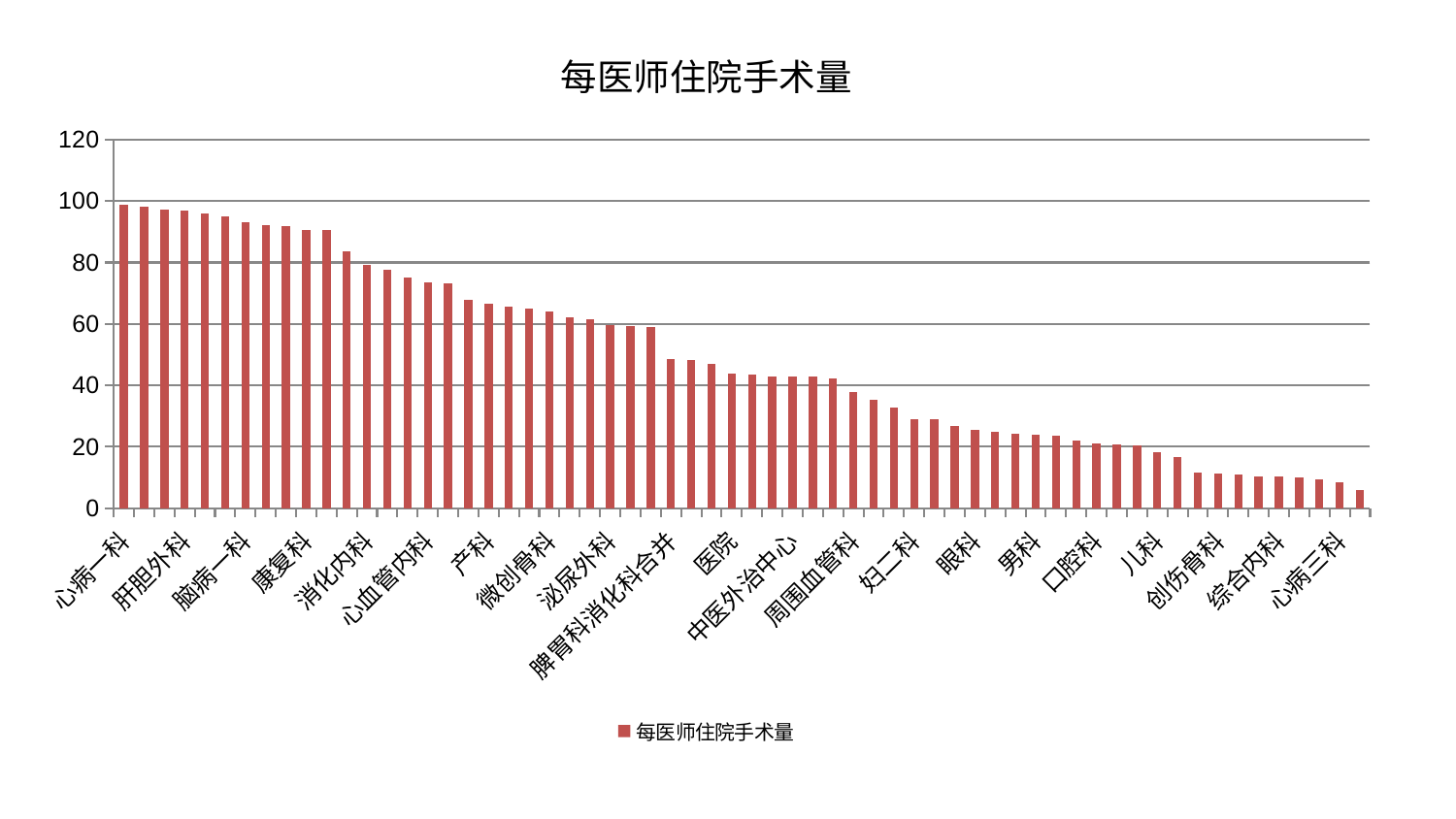

### Chart: 每医师住院手术量

| Category | 每医师住院手术量 |
|---|---|
| 心病一科 | 98.76188791902469 |
| 血液科 | 98.13139035070361 |
| 肝病科 | 97.1784766893467 |
| 肝胆外科 | 96.98690802820774 |
| 胸外科 | 95.81717242850642 |
| 内分泌科 | 95.17306010935651 |
| 脑病一科 | 93.03653566332564 |
| 皮肤科 | 92.31469636877152 |
| 东区肾病科 | 91.96253859969721 |
| 康复科 | 90.58156903838228 |
| 妇科妇二科合并 | 90.50022828867735 |
| 心病四科 | 83.51796984517614 |
| 消化内科 | 79.21174486838585 |
| 肾脏内科 | 77.50266428331376 |
| 骨科 | 75.1048250795075 |
| 心血管内科 | 73.46802281593136 |
| 身心医学科 | 73.08650282930383 |
| 妇科 | 67.94198537363516 |
| 产科 | 66.55918557697136 |
| 心病二科 | 65.5475962199134 |
| 脑病二科 | 64.89992774764275 |
| 微创骨科 | 63.9156348043306 |
| 东区重症医学科 | 62.07824179970856 |
| 肾病科 | 61.53395553409844 |
| 泌尿外科 | 59.62989896806785 |
| 重症医学科 | 59.193296398597205 |
| 肛肠科 | 59.041908270623836 |
| 脾胃科消化科合并 | 48.523594448235926 |
| 肿瘤内科 | 48.33755563015718 |
| 小儿推拿科 | 47.046591850813854 |
| 医院 | 43.77788956533257 |
| 老年医学科 | 43.53497403821409 |
| 西区重症医学科 | 42.974817016814896 |
| 中医外治中心 | 42.95412586889651 |
| 显微骨科 | 42.89858562201005 |
| 治未病中心 | 42.24452419058857 |
| 周围血管科 | 37.69665300648561 |
| 神经外科 | 35.34534512734781 |
| 针灸科 | 32.809201611460594 |
| 妇二科 | 28.94062491321614 |
| 脑病三科 | 28.85657141349467 |
| 乳腺甲状腺外科 | 26.710038888320376 |
| 眼科 | 25.38901333586501 |
| 脾胃病科 | 24.882445546612118 |
| 中医经典科 | 24.324854473172074 |
| 男科 | 23.949128211237824 |
| 推拿科 | 23.542043450400385 |
| 小儿骨科 | 22.13034170654091 |
| 口腔科 | 21.24216454693515 |
| 耳鼻喉科 | 20.927614224068837 |
| 呼吸内科 | 20.480452476624535 |
| 儿科 | 18.296737199377098 |
| 美容皮肤科 | 16.75764188333453 |
| 神经内科 | 11.502272620230736 |
| 创伤骨科 | 11.465317074445958 |
| 关节骨科 | 10.914658622843643 |
| 运动损伤骨科 | 10.267979541763106 |
| 综合内科 | 10.241053188718041 |
| 风湿病科 | 10.069230052438094 |
| 脊柱骨科 | 9.420251326413354 |
| 心病三科 | 8.456111966884027 |
| 普通外科 | 5.797849854414183 |
56